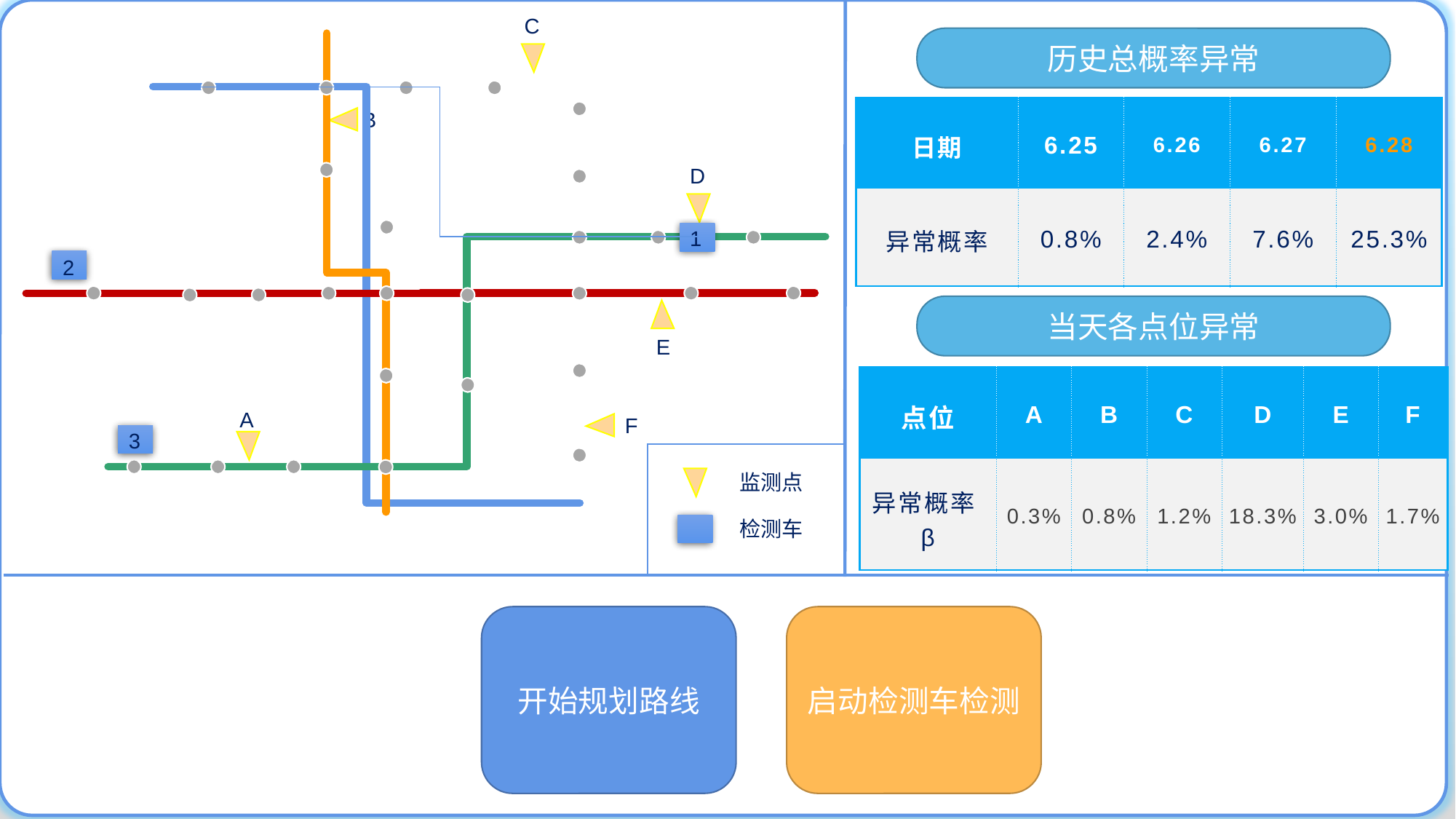

C
历史总概率异常

| 日期 | 6.25 | 6.26 | 6.27 | 6.28 |
| --- | --- | --- | --- | --- |
| 异常概率 |  |  |  |  |
B

D

| 0.8% | 2.4% | 7.6% | 25.3% |
| --- | --- | --- | --- |

1

2

当天各点位异常

E

| 点位 | A | B | C | D | E | F |
| --- | --- | --- | --- | --- | --- | --- |
| 异常概率β |  |  |  |  |  |  |

A
F

3

监测点

检测车

| 0.3% | 0.8% | 1.2% | 18.3% | 3.0% | 1.7% |
| --- | --- | --- | --- | --- | --- |

开始规划路线
启动检测车检测